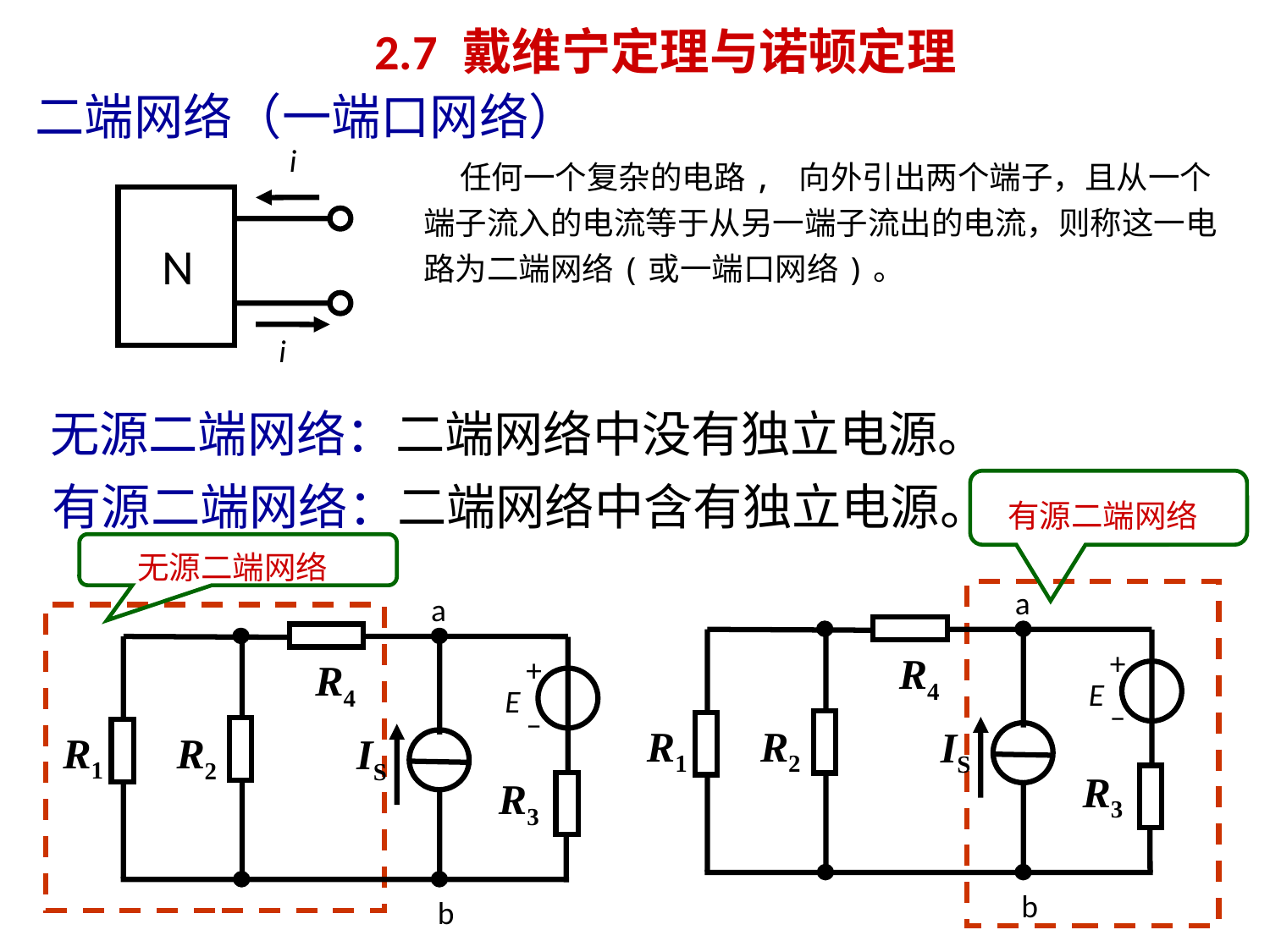

# 2.7 戴维宁定理与诺顿定理
二端网络（一端口网络）
i

N

i
    任何一个复杂的电路, 向外引出两个端子，且从一个端子流入的电流等于从另一端子流出的电流，则称这一电路为二端网络(或一端口网络)。
无源二端网络：二端网络中没有独立电源。
有源二端网络：二端网络中含有独立电源。
有源二端网络
无源二端网络
a

+
–

R4

E

R1
R2

IS

R3

b
a

+
–

R4

E

R1
R2

IS

R3

b